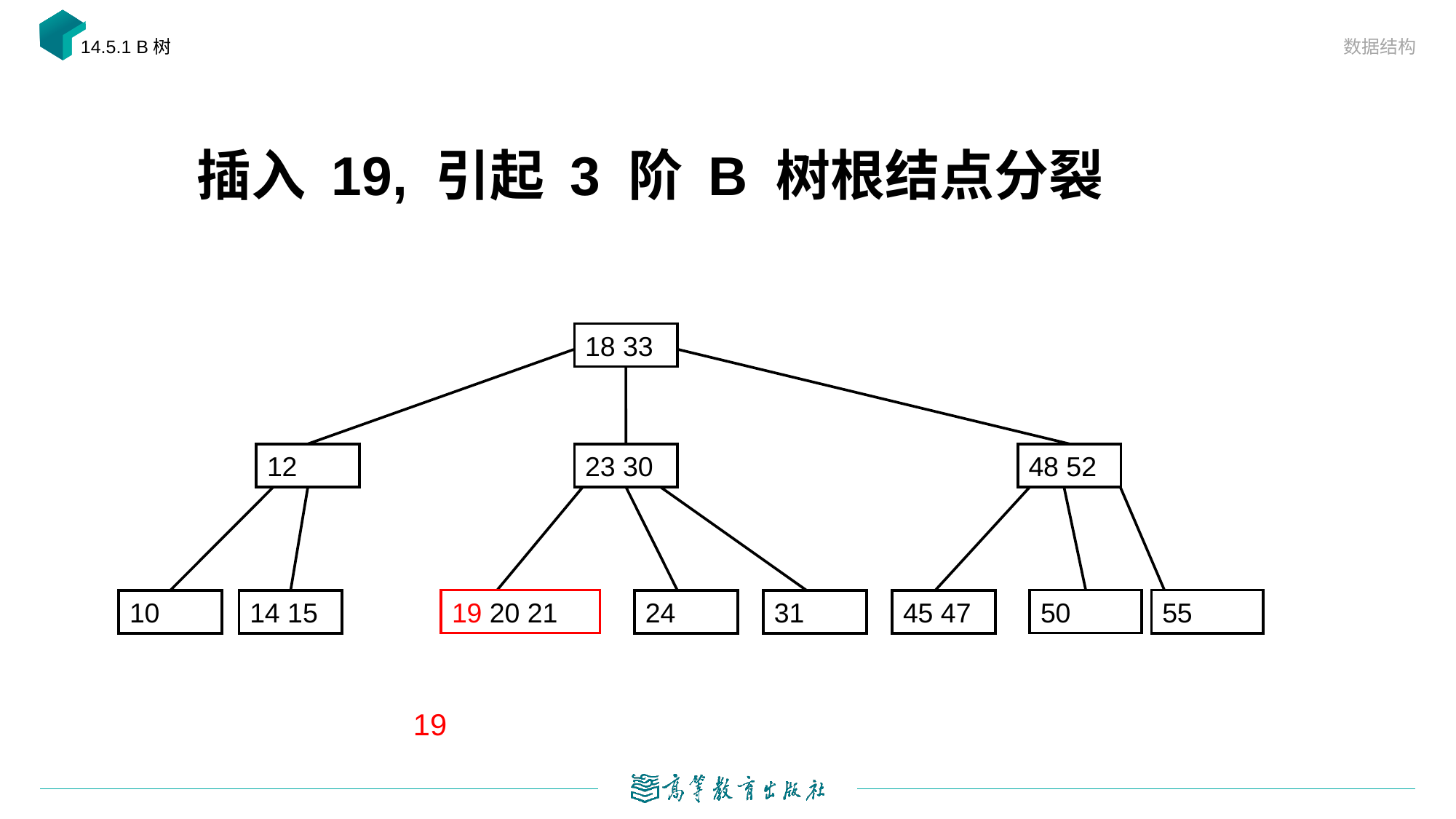

数据结构
14.5.1 B树
插入 19, 引起 3 阶 B 树根结点分裂
18 33

48 52
12
23 30

19 20 21
20 21
50
55
10
14 15
24
31
45 47
19